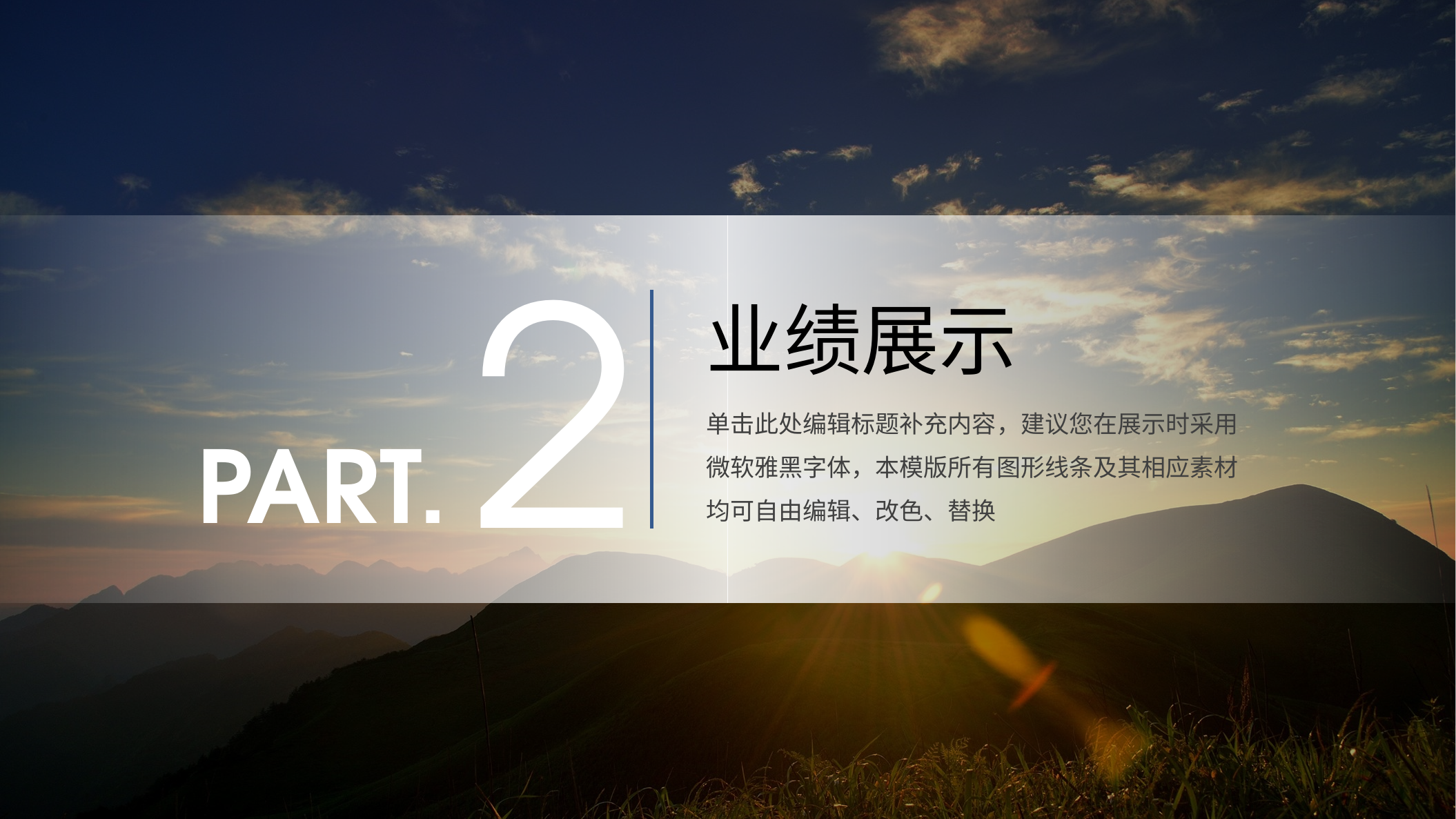

2
业绩展示
单击此处编辑标题补充内容，建议您在展示时采用微软雅黑字体，本模版所有图形线条及其相应素材均可自由编辑、改色、替换
PART.